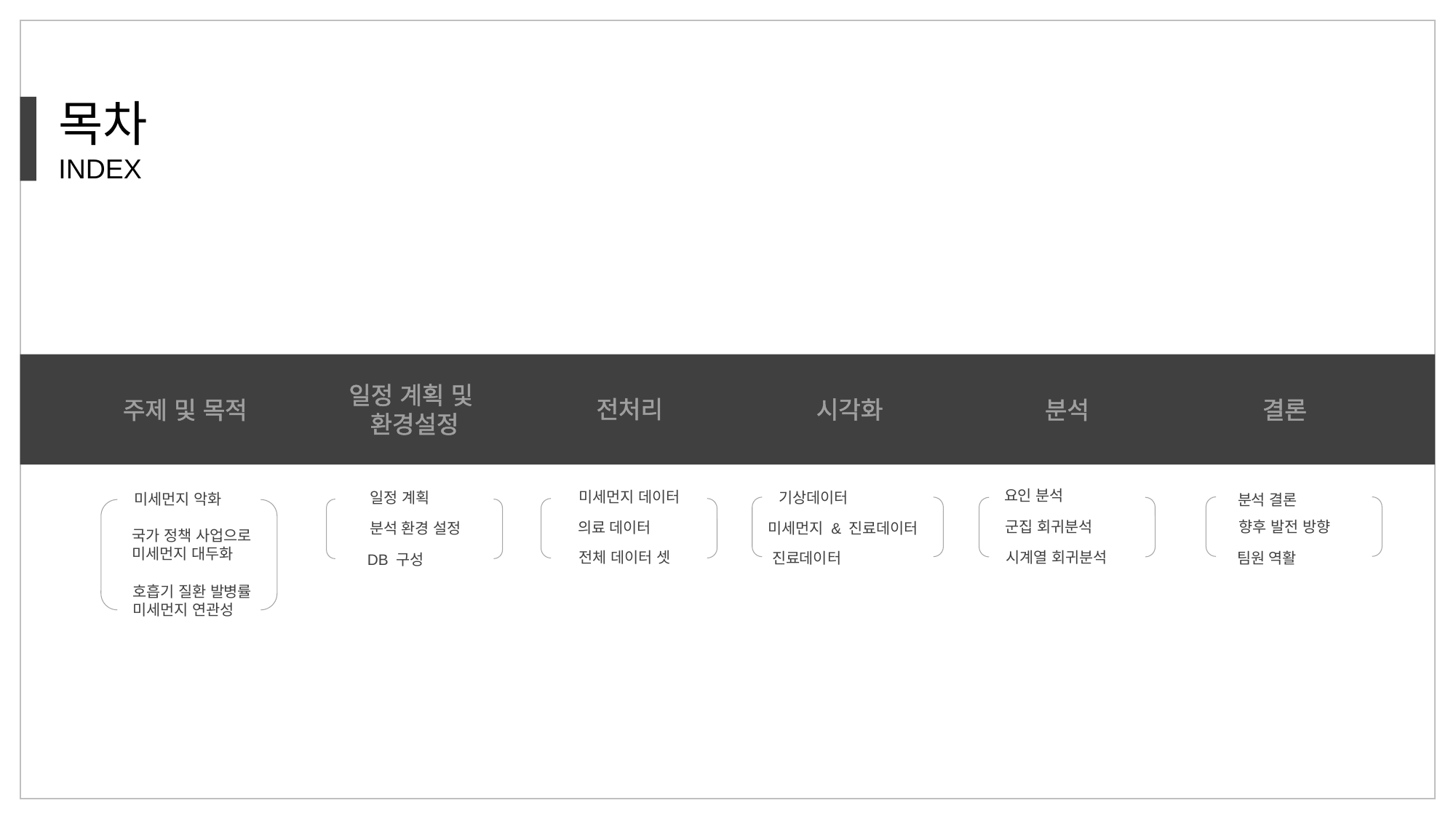

목차
INDEX

일정 계획 및  환경설정
전처리
시각화
분석
결론
주제 및 목적
요인 분석
미세먼지 데이터
의료 데이터
전체 데이터 셋
기상데이터
미세먼지 & 진료데이터
진료데이터
일정 계획
분석 환경 설정
DB 구성
미세먼지 악화
분석 결론

향후 발전 방향

군집 회귀분석
국가 정책 사업으로
미세먼지 대두화
시계열 회귀분석
팀원 역활
호흡기 질환 발병률
미세먼지 연관성